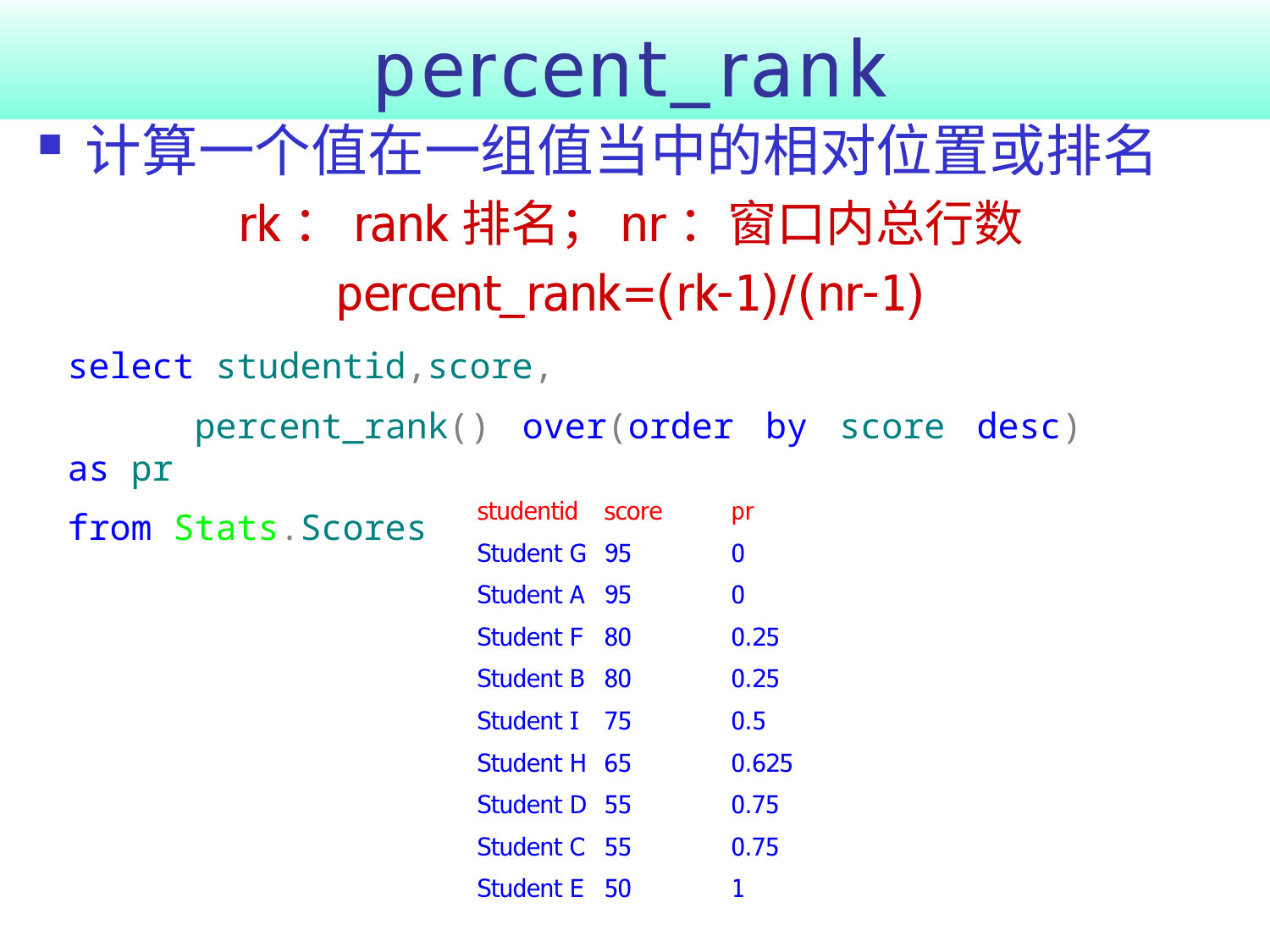

# percent_rank
计算一个值在一组值当中的相对位置或排名
rk：rank排名；nr：窗口内总行数
percent_rank=(rk-1)/(nr-1)
select studentid,score,
	percent_rank() over(order by score desc) as pr
from Stats.Scores
studentid	score	pr
Student G	95	0
Student A	95	0
Student F	80	0.25
Student B	80	0.25
Student I	75	0.5
Student H	65	0.625
Student D	55	0.75
Student C	55	0.75
Student E	50	1